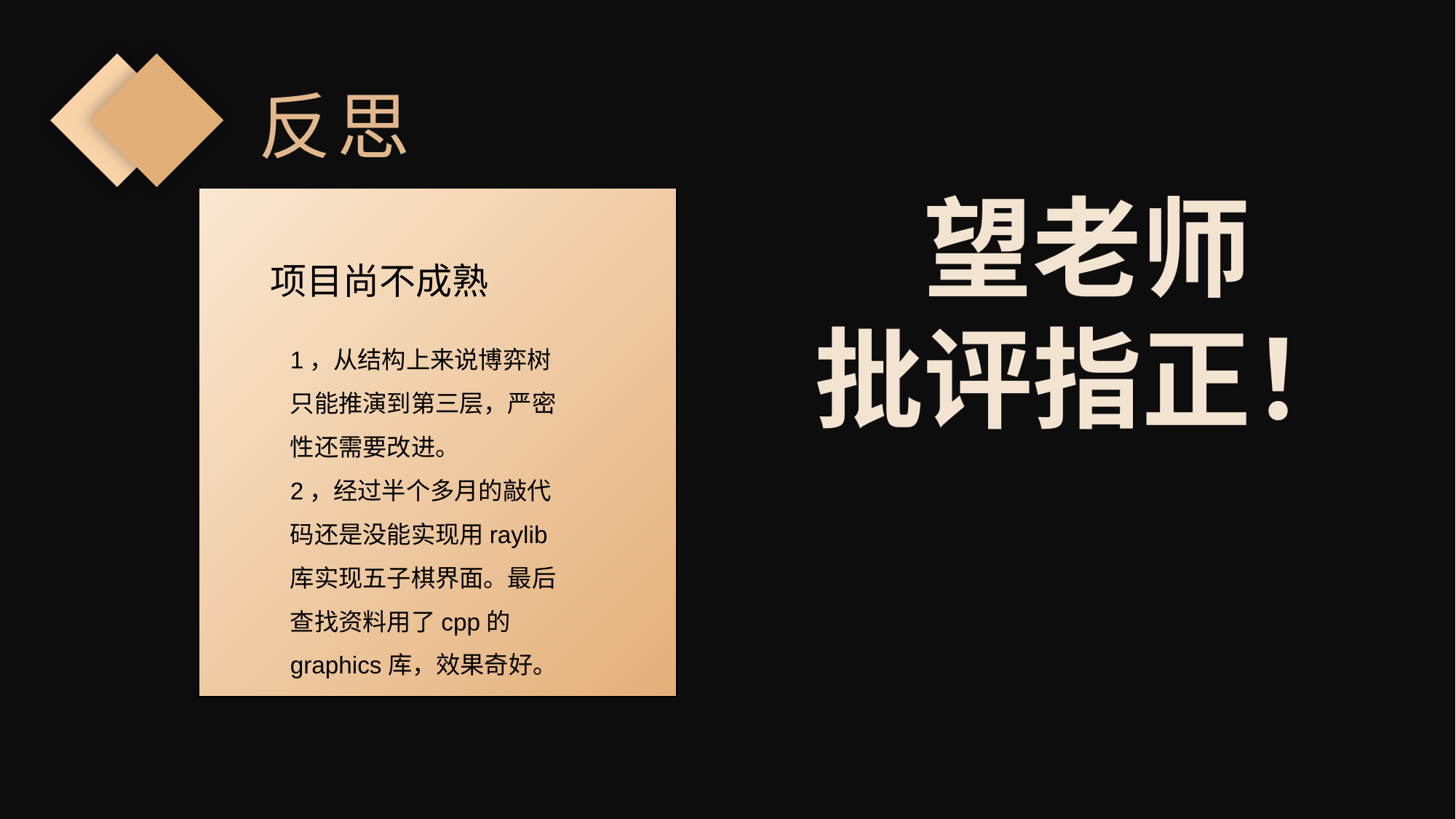

反思
望老师
批评指正！

项目尚不成熟
1，从结构上来说博弈树只能推演到第三层，严密性还需要改进。
2，经过半个多月的敲代码还是没能实现用raylib库实现五子棋界面。最后查找资料用了cpp的graphics库，效果奇好。